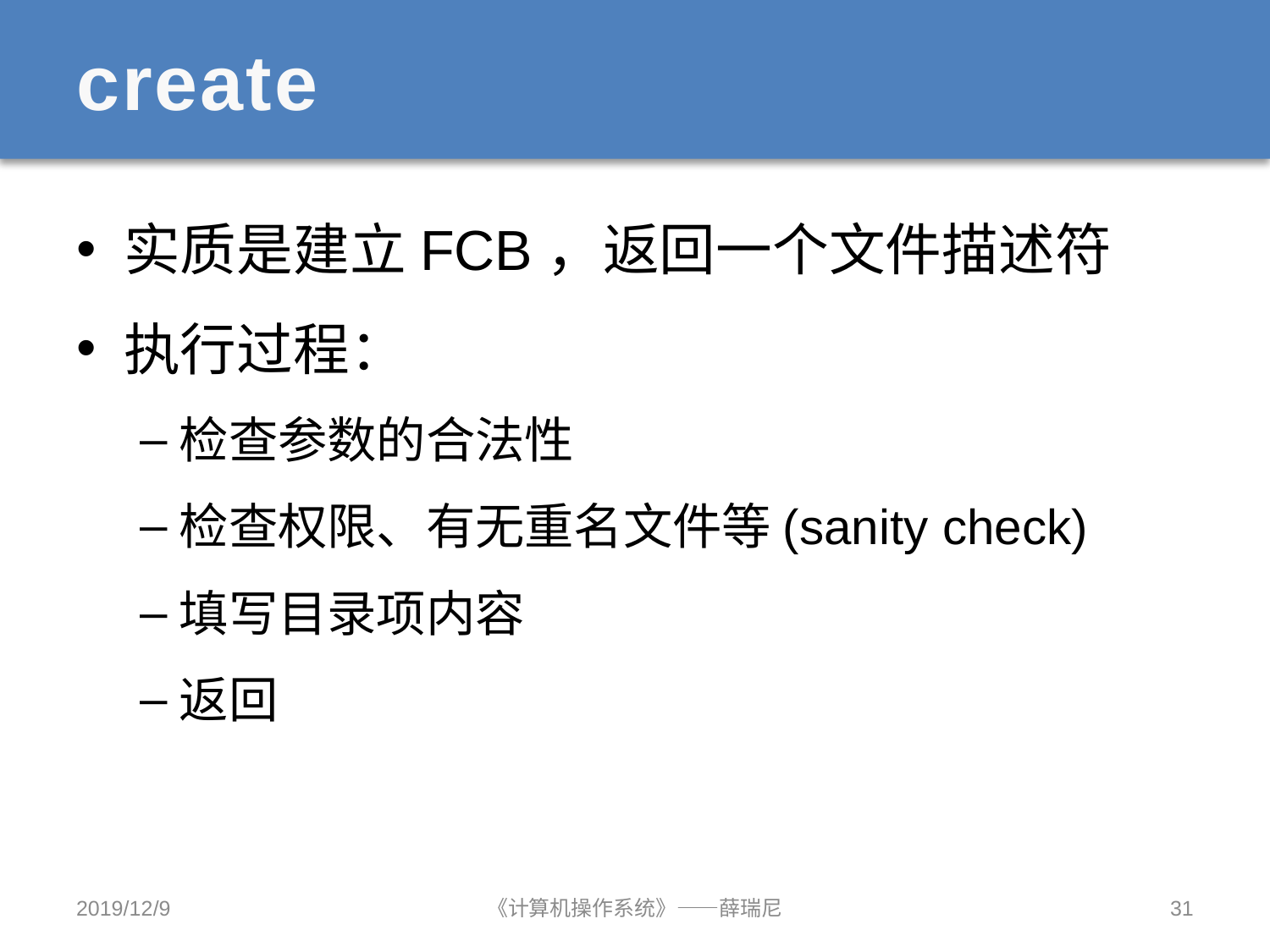

# create
实质是建立FCB，返回一个文件描述符
执行过程：
检查参数的合法性
检查权限、有无重名文件等(sanity check)
填写目录项内容
返回

2019/12/9
《计算机操作系统》——薛瑞尼
31